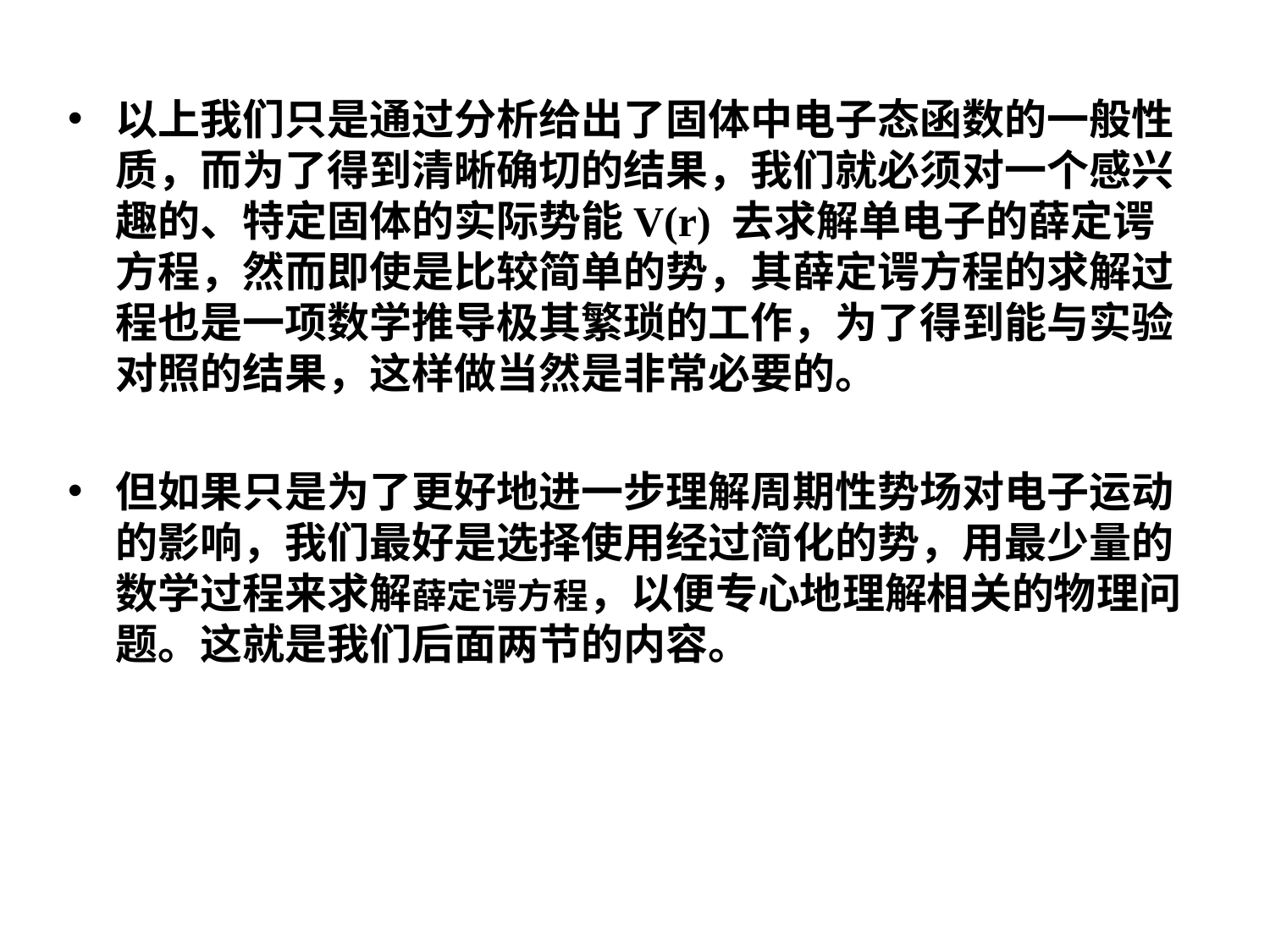

以上我们只是通过分析给出了固体中电子态函数的一般性质，而为了得到清晰确切的结果，我们就必须对一个感兴趣的、特定固体的实际势能V(r) 去求解单电子的薛定谔方程，然而即使是比较简单的势，其薛定谔方程的求解过程也是一项数学推导极其繁琐的工作，为了得到能与实验对照的结果，这样做当然是非常必要的。

但如果只是为了更好地进一步理解周期性势场对电子运动的影响，我们最好是选择使用经过简化的势，用最少量的数学过程来求解薛定谔方程，以便专心地理解相关的物理问题。这就是我们后面两节的内容。